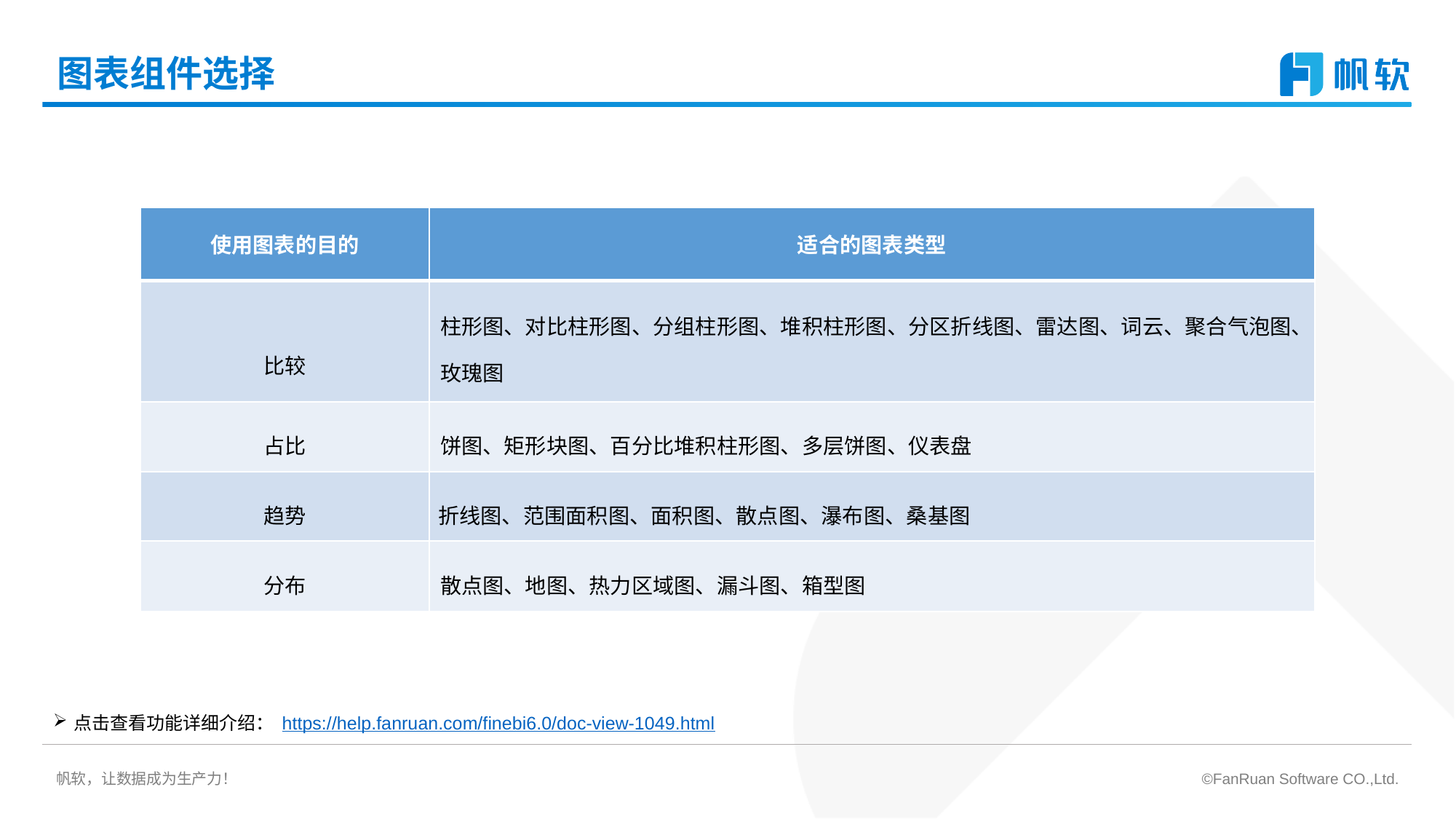

# 图表组件选择
| 使用图表的目的 | 适合的图表类型 |
| --- | --- |
| 比较 | 柱形图、对比柱形图、分组柱形图、堆积柱形图、分区折线图、雷达图、词云、聚合气泡图、玫瑰图 |
| 占比 | 饼图、矩形块图、百分比堆积柱形图、多层饼图、仪表盘 |
| 趋势 | 折线图、范围面积图、面积图、散点图、瀑布图、桑基图 |
| 分布 | 散点图、地图、热力区域图、漏斗图、箱型图 |
点击查看功能详细介绍： https://help.fanruan.com/finebi6.0/doc-view-1049.html